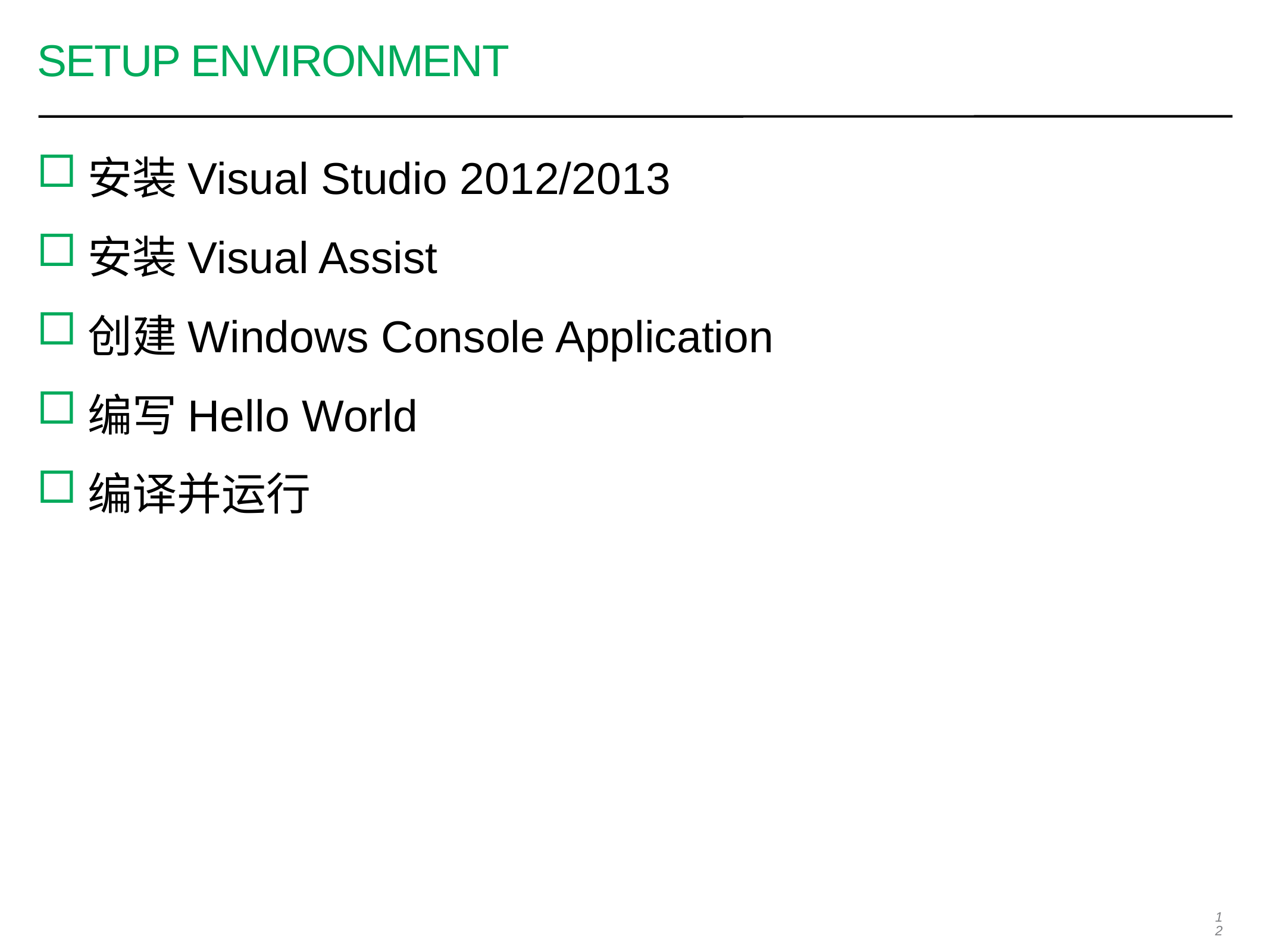

# Setup Environment
安装Visual Studio 2012/2013
安装Visual Assist
创建Windows Console Application
编写Hello World
编译并运行
12